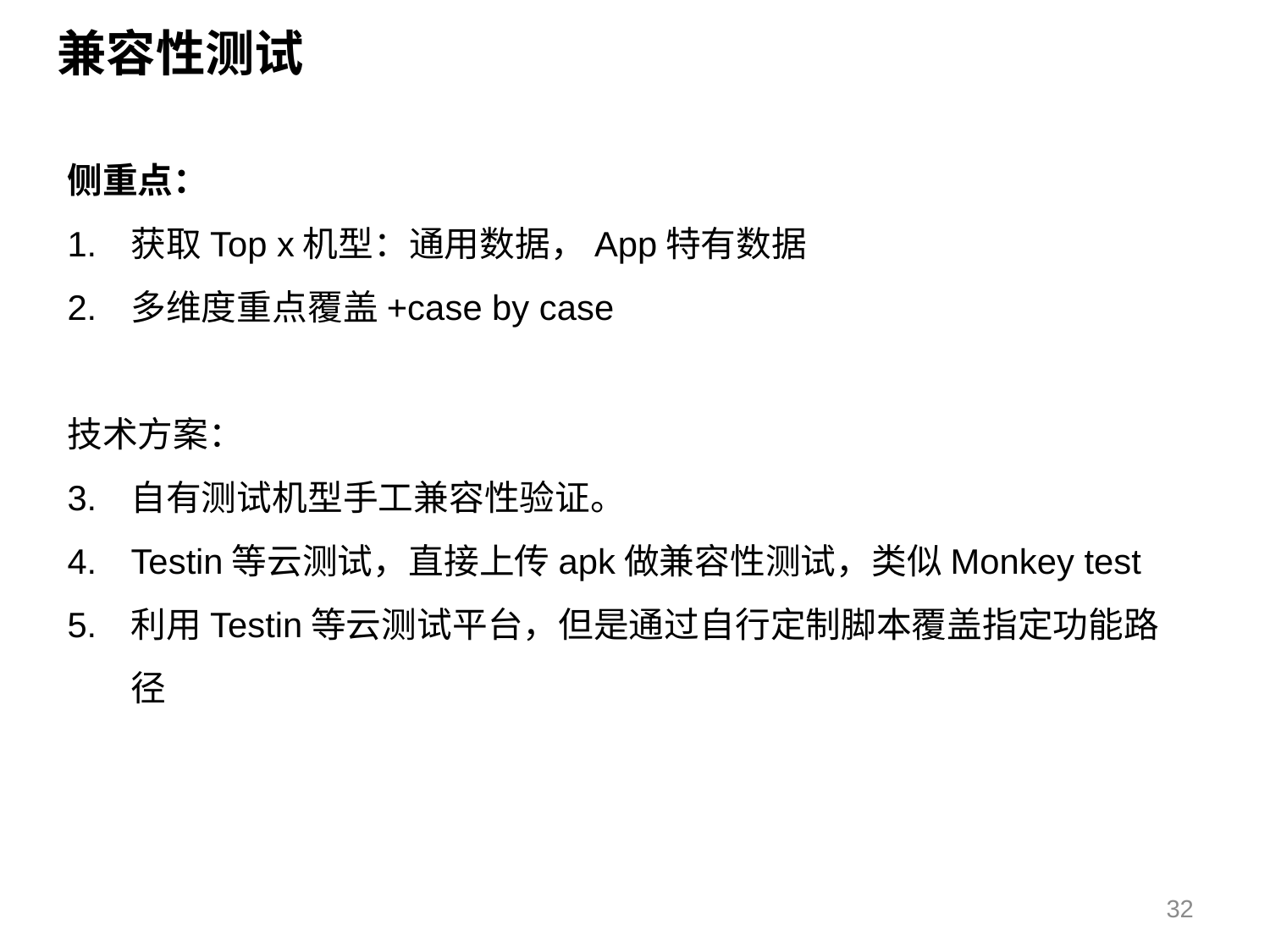

兼容性测试
侧重点：
获取Top x机型：通用数据，App特有数据
多维度重点覆盖+case by case

技术方案：
自有测试机型手工兼容性验证。
Testin等云测试，直接上传apk做兼容性测试，类似Monkey test
利用Testin等云测试平台，但是通过自行定制脚本覆盖指定功能路径

32